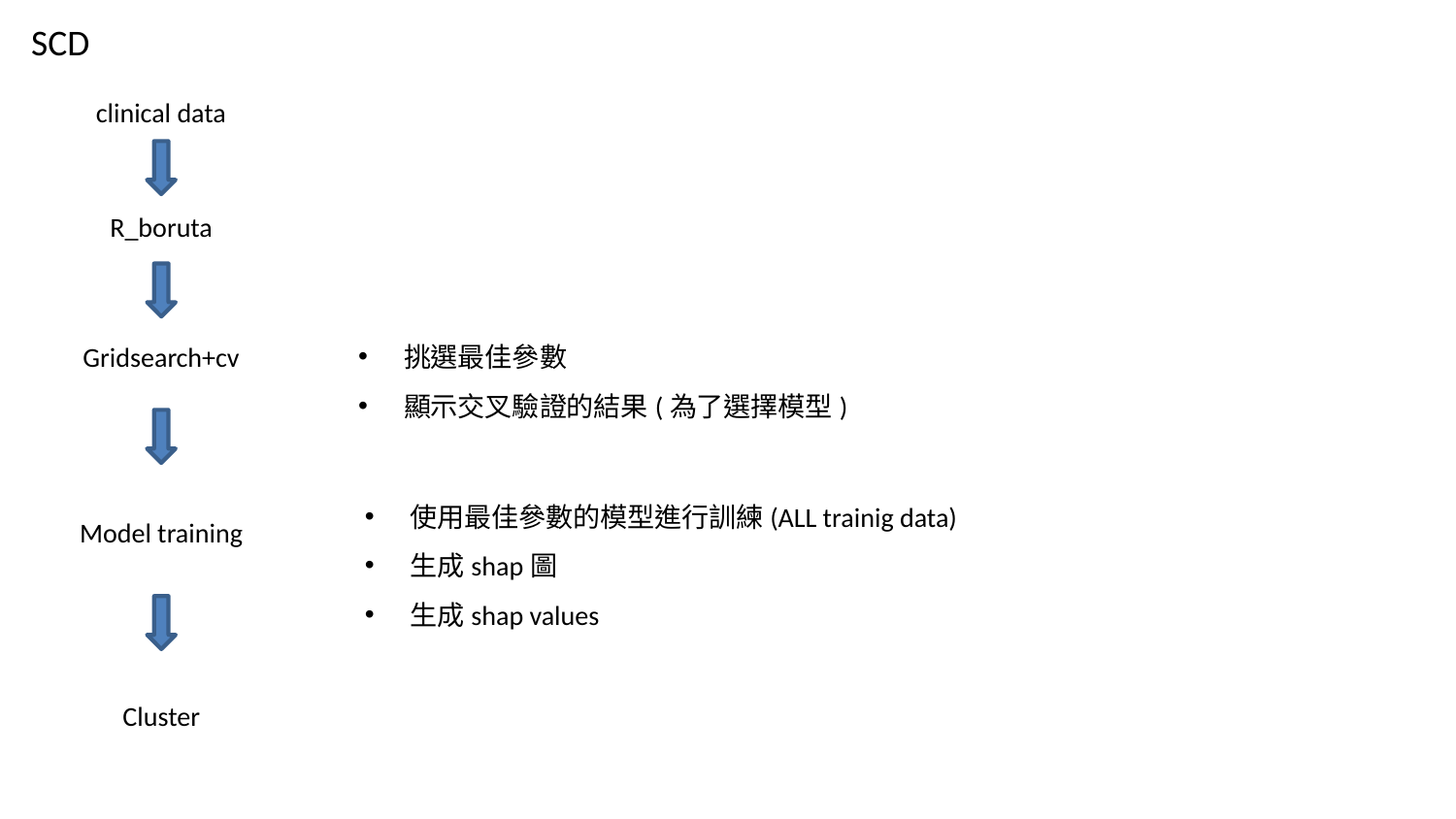

SCD
clinical data

R_boruta

挑選最佳參數
顯示交叉驗證的結果(為了選擇模型)
Gridsearch+cv

使用最佳參數的模型進行訓練(ALL trainig data)
生成shap圖
生成shap values
Model training

Cluster